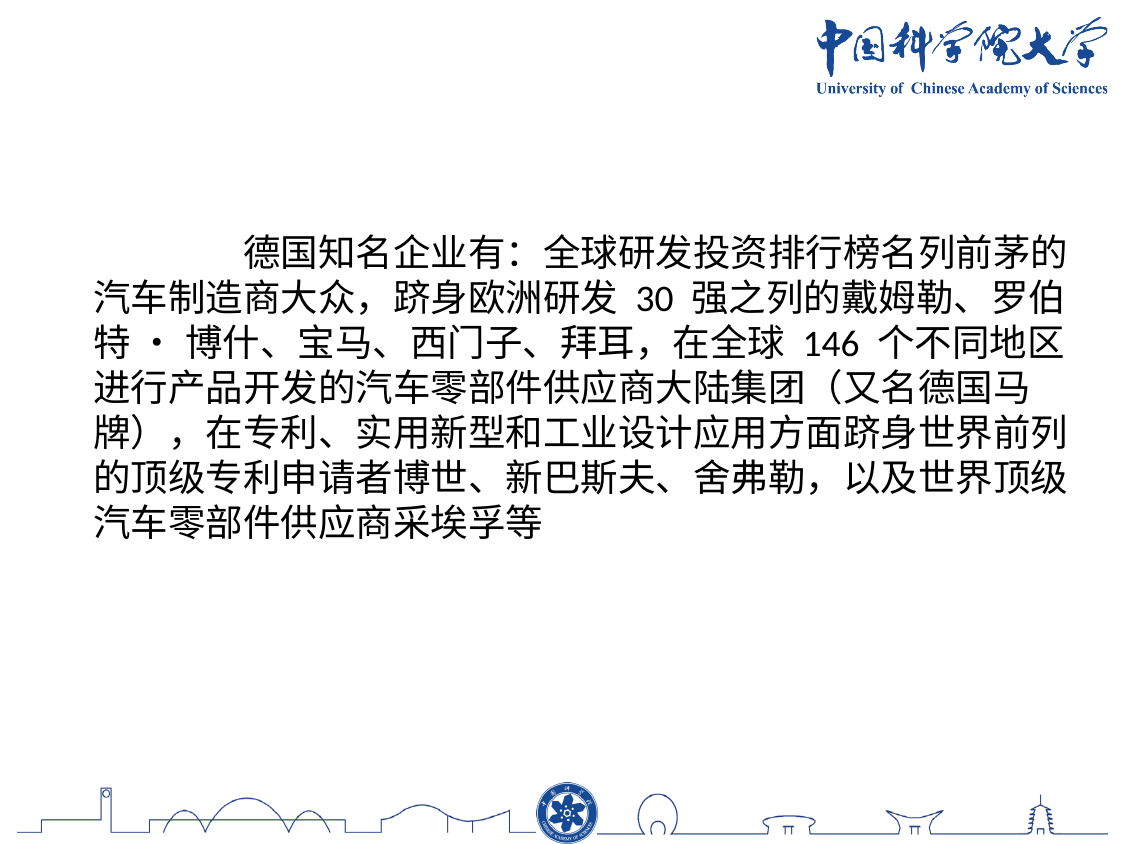

德国知名企业有：全球研发投资排行榜名列前茅的汽车制造商大众，跻身欧洲研发 30 强之列的戴姆勒、罗伯特 • 博什、宝马、西门子、拜耳，在全球 146 个不同地区进行产品开发的汽车零部件供应商大陆集团（又名德国马牌），在专利、实用新型和工业设计应用方面跻身世界前列的顶级专利申请者博世、新巴斯夫、舍弗勒，以及世界顶级汽车零部件供应商采埃孚等